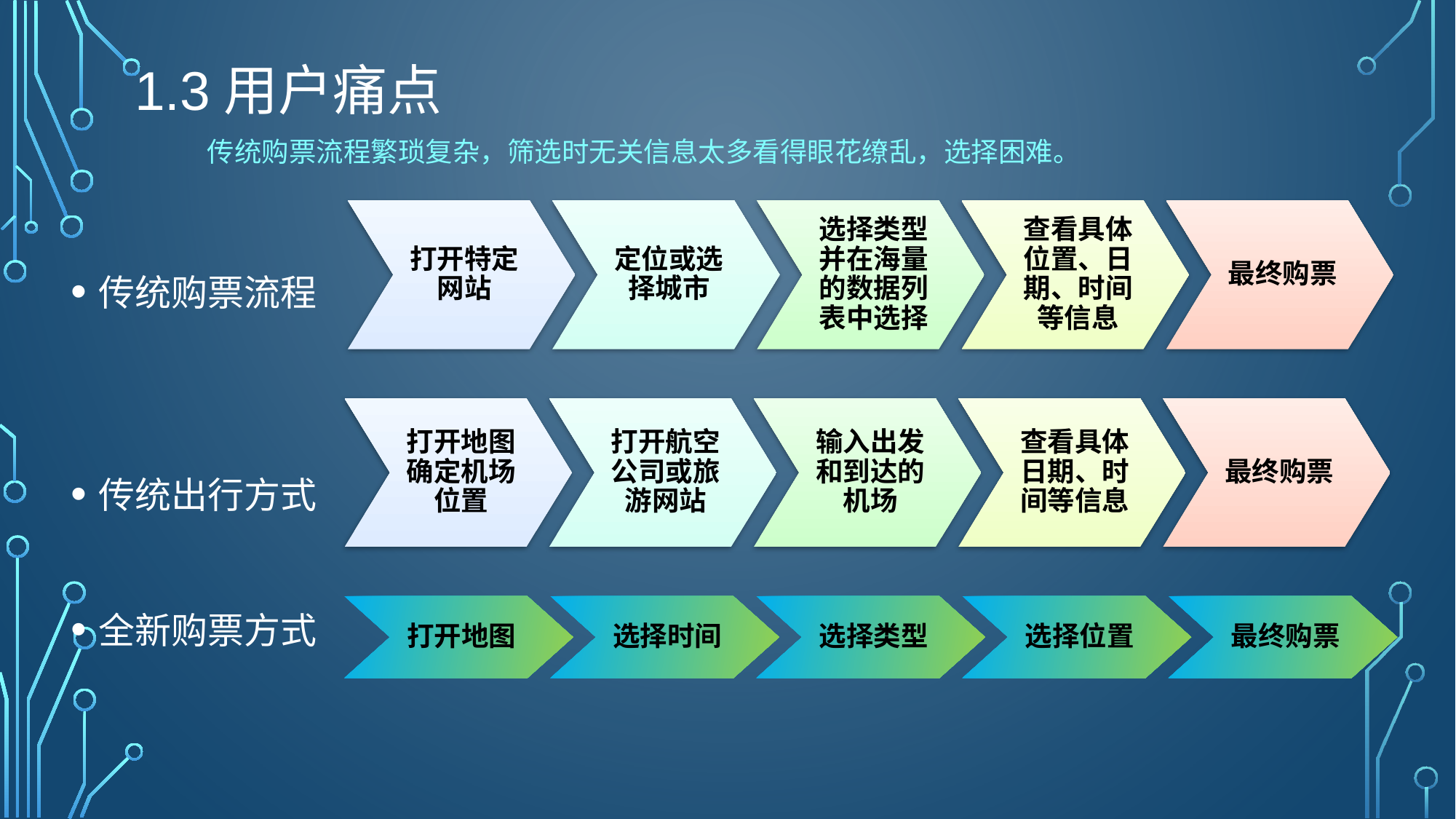

# 1.3用户痛点
传统购票流程繁琐复杂，筛选时无关信息太多看得眼花缭乱，选择困难。
打开特定网站
定位或选择城市
选择类型并在海量的数据列表中选择
查看具体位置、日期、时间等信息
最终购票
传统购票流程

传统出行方式

全新购票方式
打开地图确定机场位置
打开航空公司或旅游网站
输入出发和到达的机场
查看具体日期、时间等信息
最终购票
打开地图
选择时间
选择类型
选择位置
最终购票